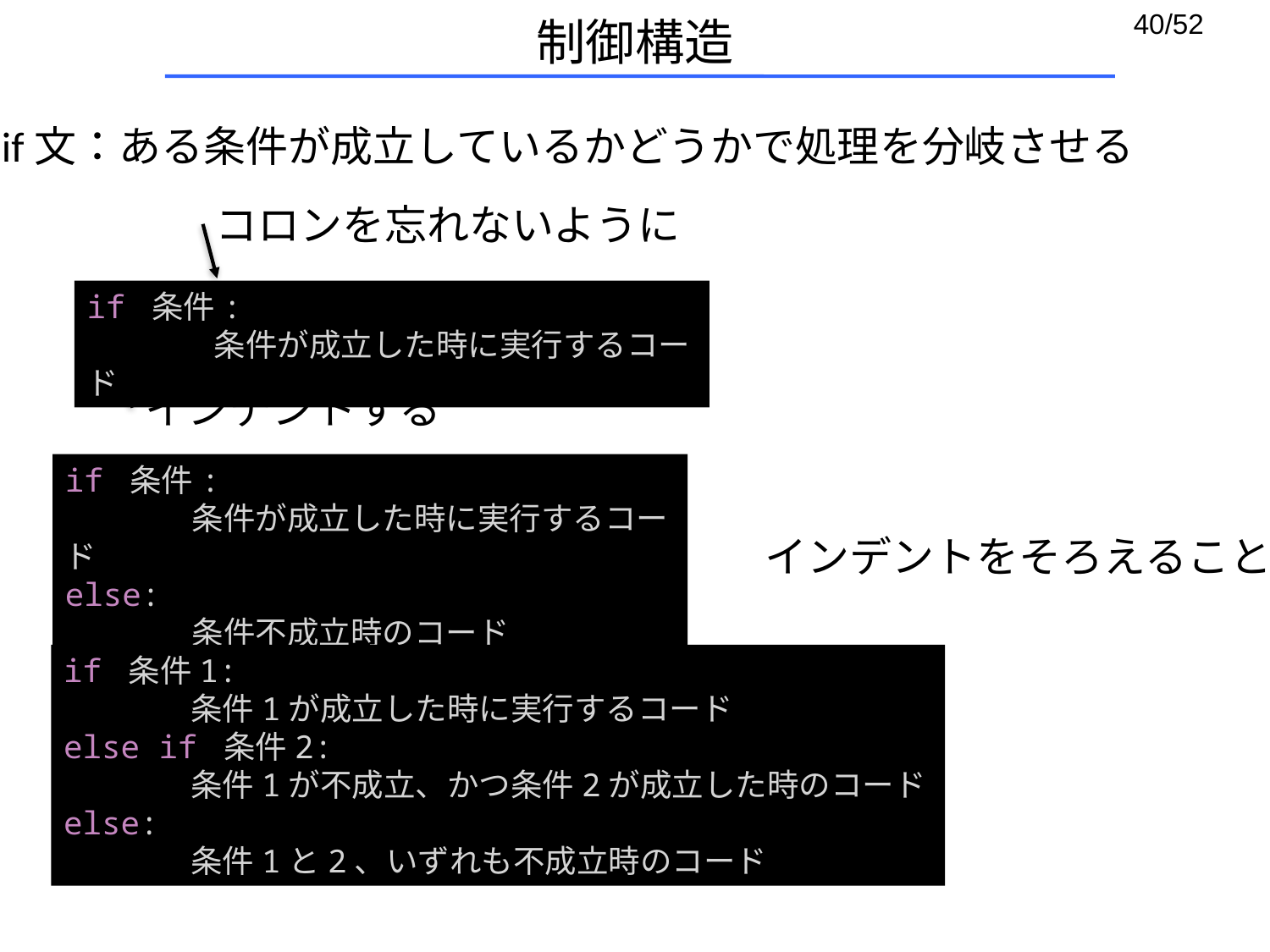

# 制御構造
if文：ある条件が成立しているかどうかで処理を分岐させる
コロンを忘れないように
if 条件:
	条件が成立した時に実行するコード
インデントする
if 条件:
	条件が成立した時に実行するコード
else:
	条件不成立時のコード
インデントをそろえること
if 条件1:
	条件1が成立した時に実行するコード
else if 条件2:
	条件1が不成立、かつ条件2が成立した時のコード
else:
	条件1と2、いずれも不成立時のコード